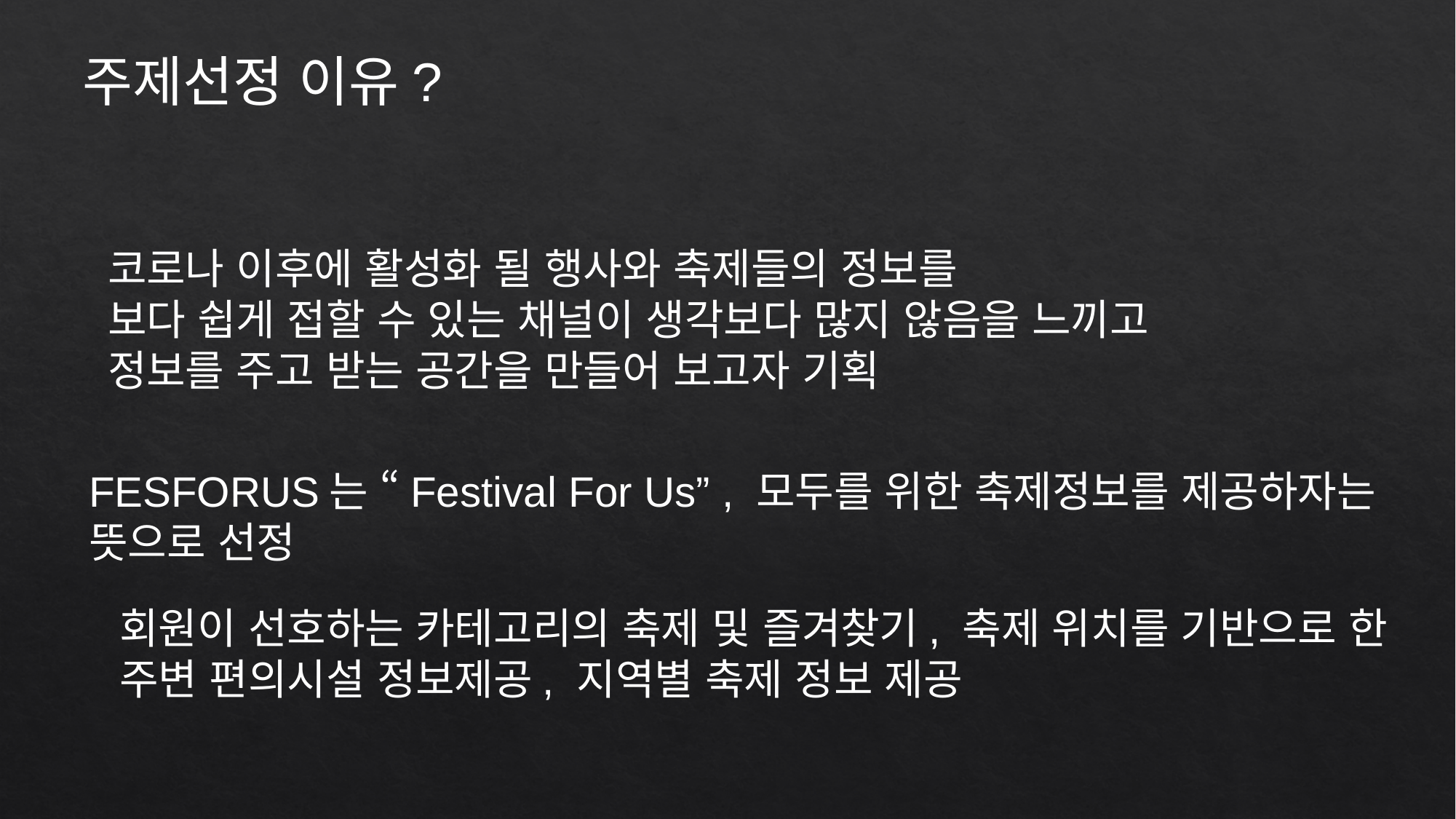

주제선정 이유?

코로나 이후에 활성화 될 행사와 축제들의 정보를
보다 쉽게 접할 수 있는 채널이 생각보다 많지 않음을 느끼고
정보를 주고 받는 공간을 만들어 보고자 기획
FESFORUS는 “Festival For Us” , 모두를 위한 축제정보를 제공하자는
뜻으로 선정
회원이 선호하는 카테고리의 축제 및 즐겨찾기, 축제 위치를 기반으로 한
주변 편의시설 정보제공, 지역별 축제 정보 제공